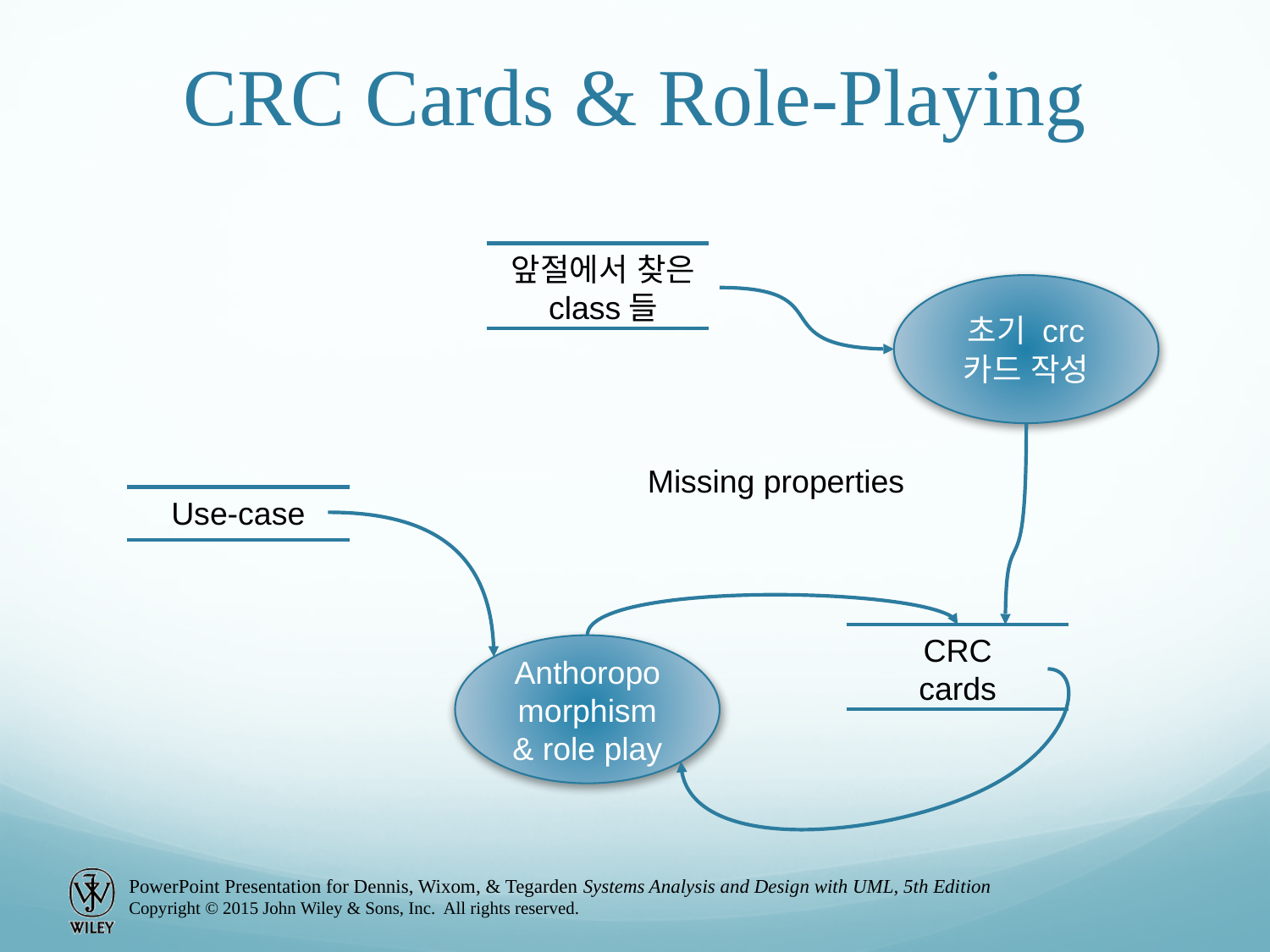

# CRC Cards & Role-Playing
앞절에서 찾은 class들
초기 crc 카드 작성
Missing properties
Use-case
CRC cards
Anthoropomorphism & role play